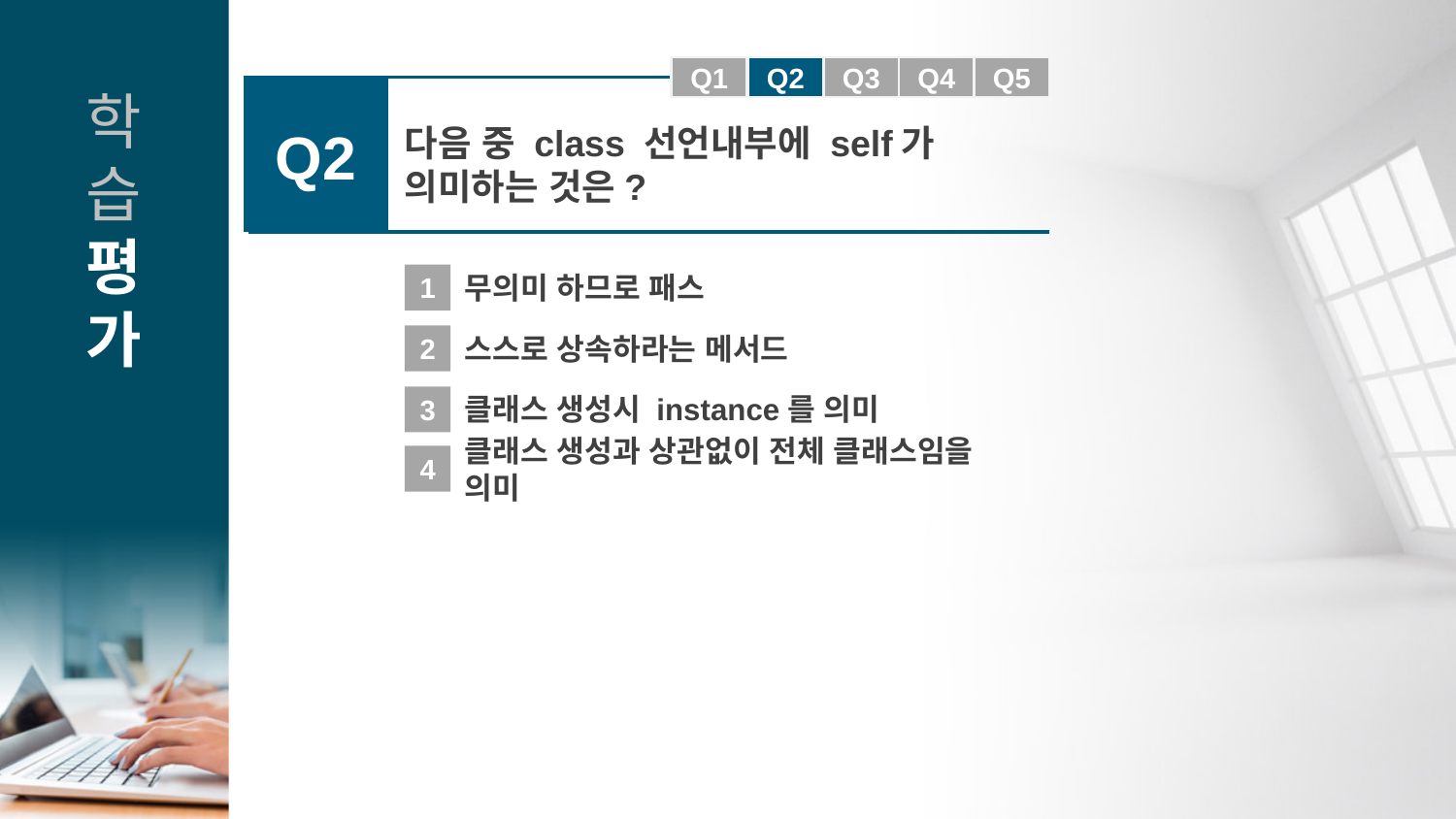

Q1
Q1
Q2
Q3
Q4
Q5
Q2
다음 중 class 선언내부에 self가 의미하는 것은?
1
무의미 하므로 패스
2
스스로 상속하라는 메서드
클래스 생성시 instance를 의미
3
4
클래스 생성과 상관없이 전체 클래스임을 의미